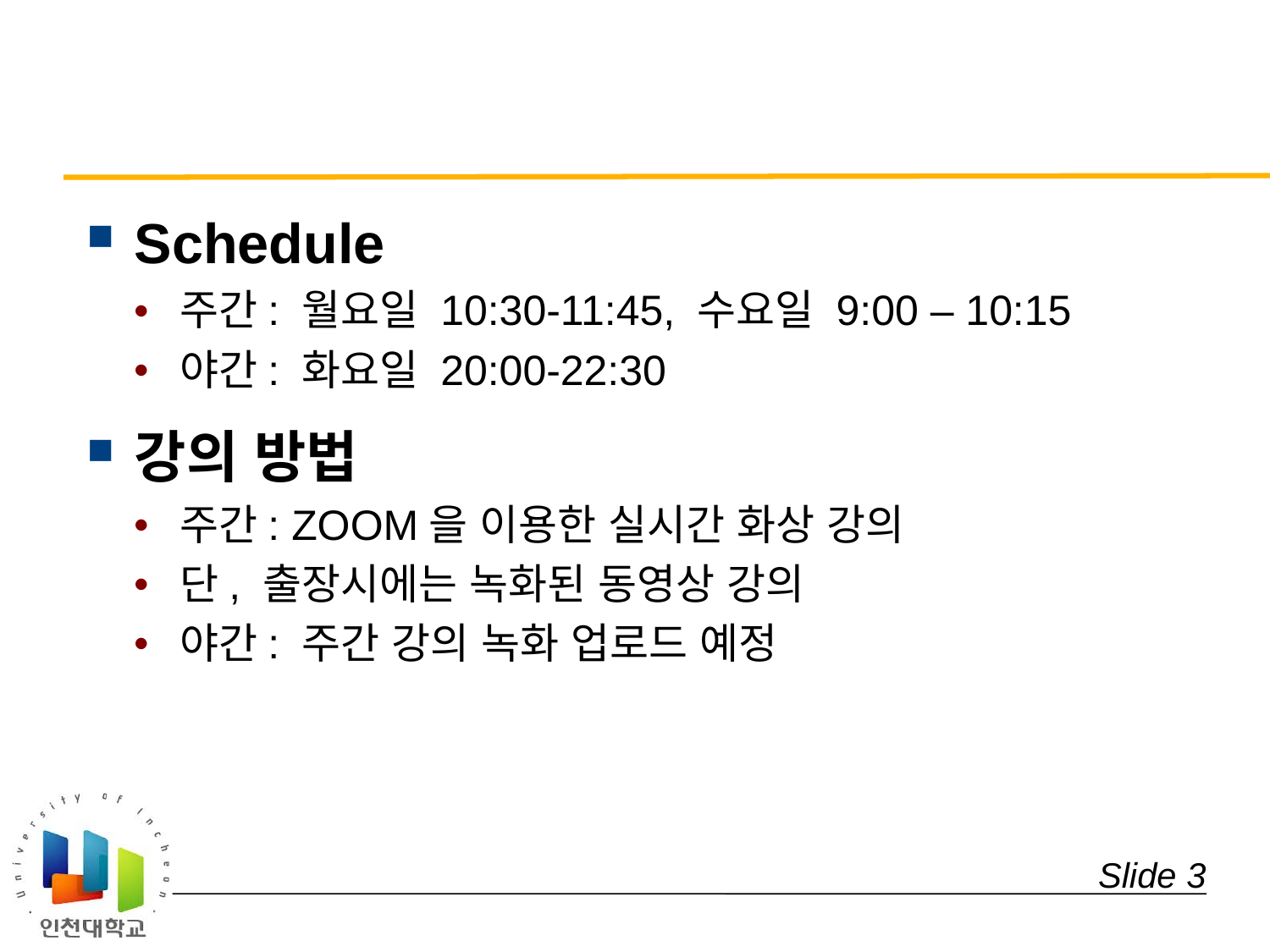

#
Schedule
주간: 월요일 10:30-11:45, 수요일 9:00 – 10:15
야간: 화요일 20:00-22:30
강의 방법
주간: ZOOM을 이용한 실시간 화상 강의
단, 출장시에는 녹화된 동영상 강의
야간: 주간 강의 녹화 업로드 예정

Slide 3